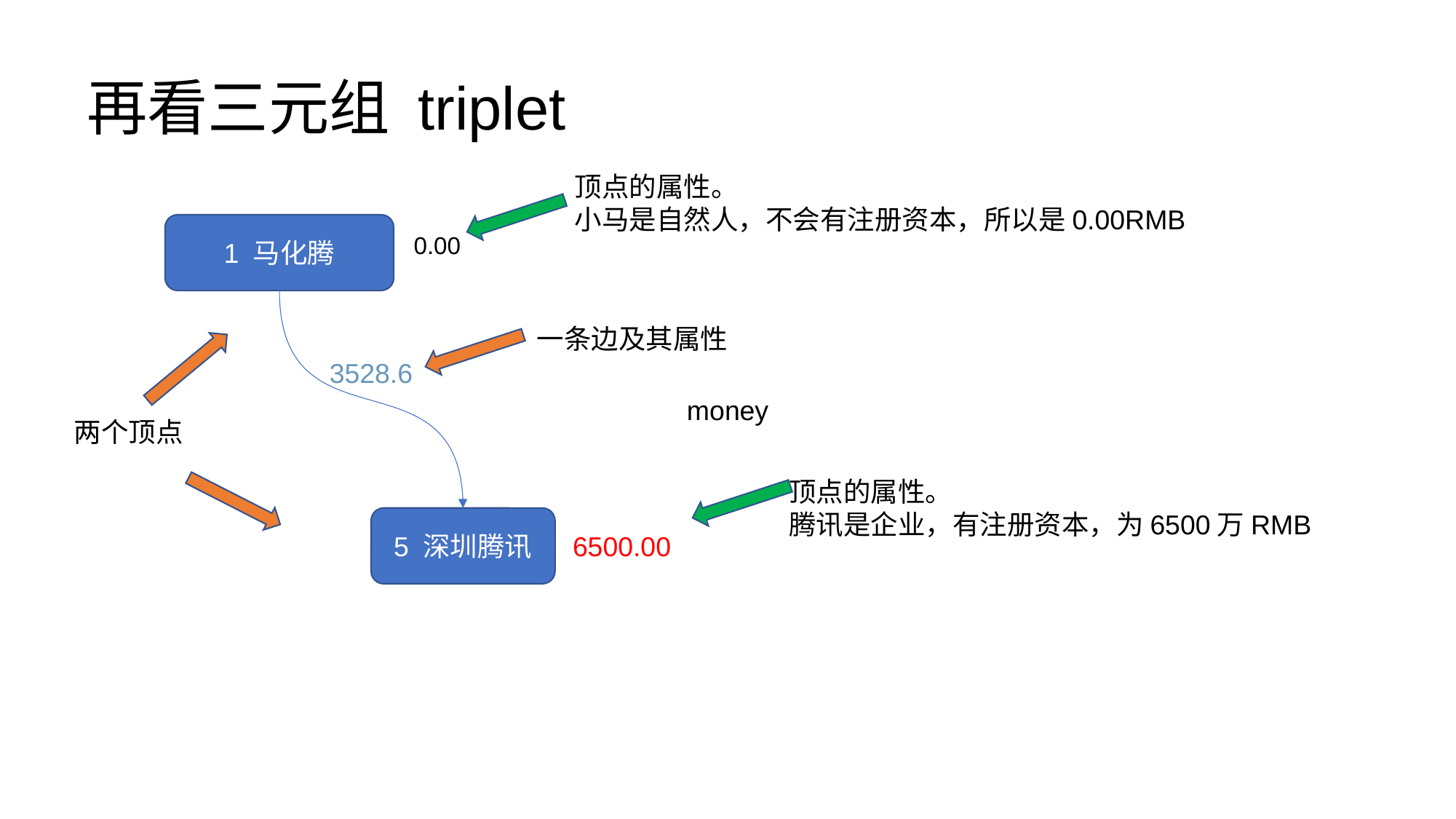

再看三元组 triplet
顶点的属性。
小马是自然人，不会有注册资本，所以是0.00RMB

1 马化腾
0.00
一条边及其属性

3528.6

money
两个顶点
顶点的属性。
腾讯是企业，有注册资本，为6500万RMB

5 深圳腾讯
6500.00